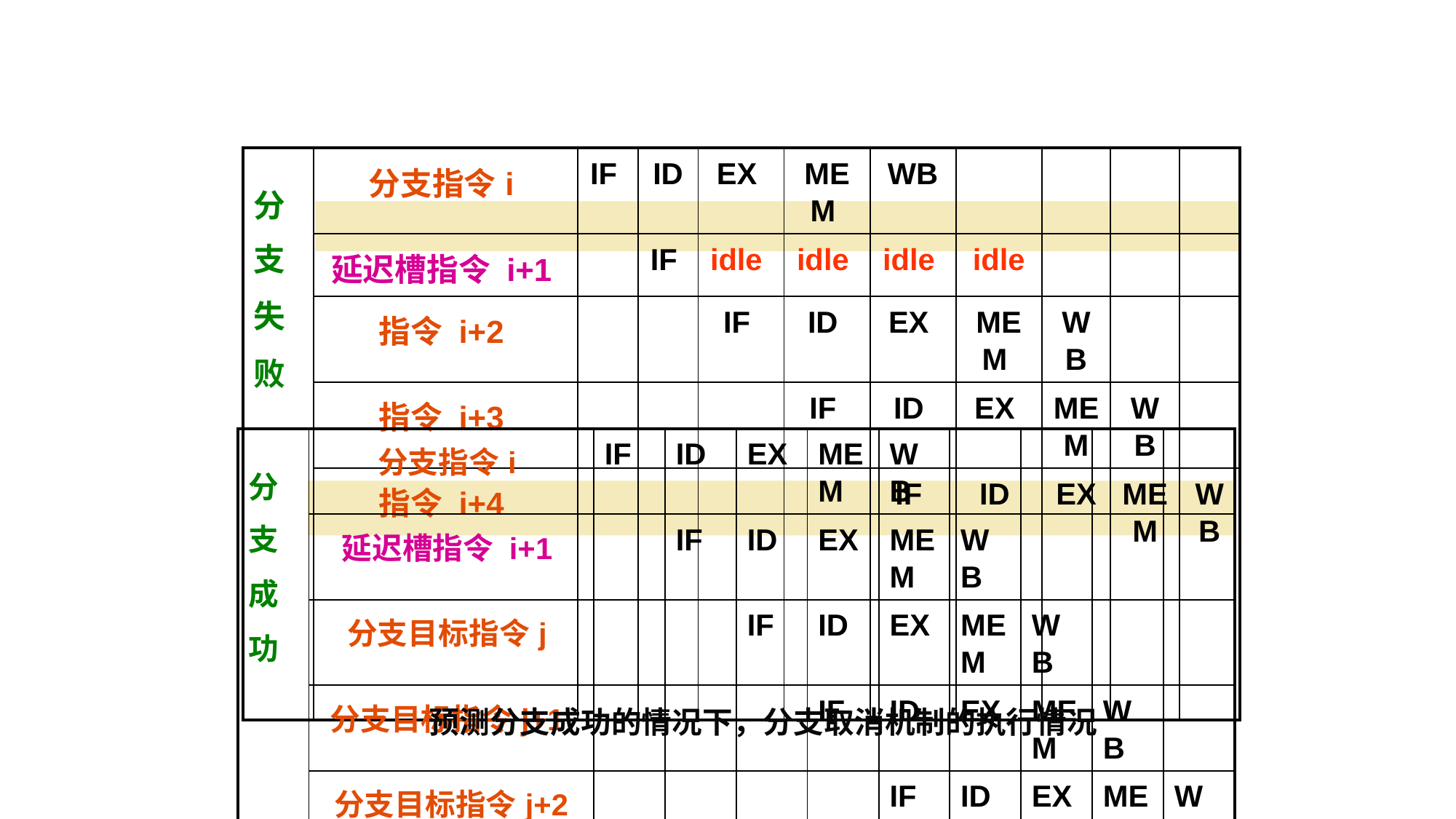

| 分 支 失 败 | 分支指令i | IF | ID | EX | MEM | WB |  |  |  |  |
| --- | --- | --- | --- | --- | --- | --- | --- | --- | --- | --- |
|  | 延迟槽指令 i+1 |  | IF | idle | idle | idle | idle |  |  |  |
|  | 指令 i+2 |  |  | IF | ID | EX | MEM | WB |  |  |
|  | 指令 i+3 |  |  |  | IF | ID | EX | MEM | WB |  |
|  | 指令 i+4 |  |  |  |  | IF | ID | EX | MEM | WB |

| 分 支 成 功 | 分支指令i | IF | ID | EX | MEM | WB |  |  |  |  |
| --- | --- | --- | --- | --- | --- | --- | --- | --- | --- | --- |
|  | 延迟槽指令 i+1 |  | IF | ID | EX | MEM | WB |  |  |  |
|  | 分支目标指令j |  |  | IF | ID | EX | MEM | WB |  |  |
|  | 分支目标指令j+1 |  |  |  | IF | ID | EX | MEM | WB |  |
|  | 分支目标指令j+2 |  |  |  |  | IF | ID | EX | MEM | WB |

预测分支成功的情况下，分支取消机制的执行情况